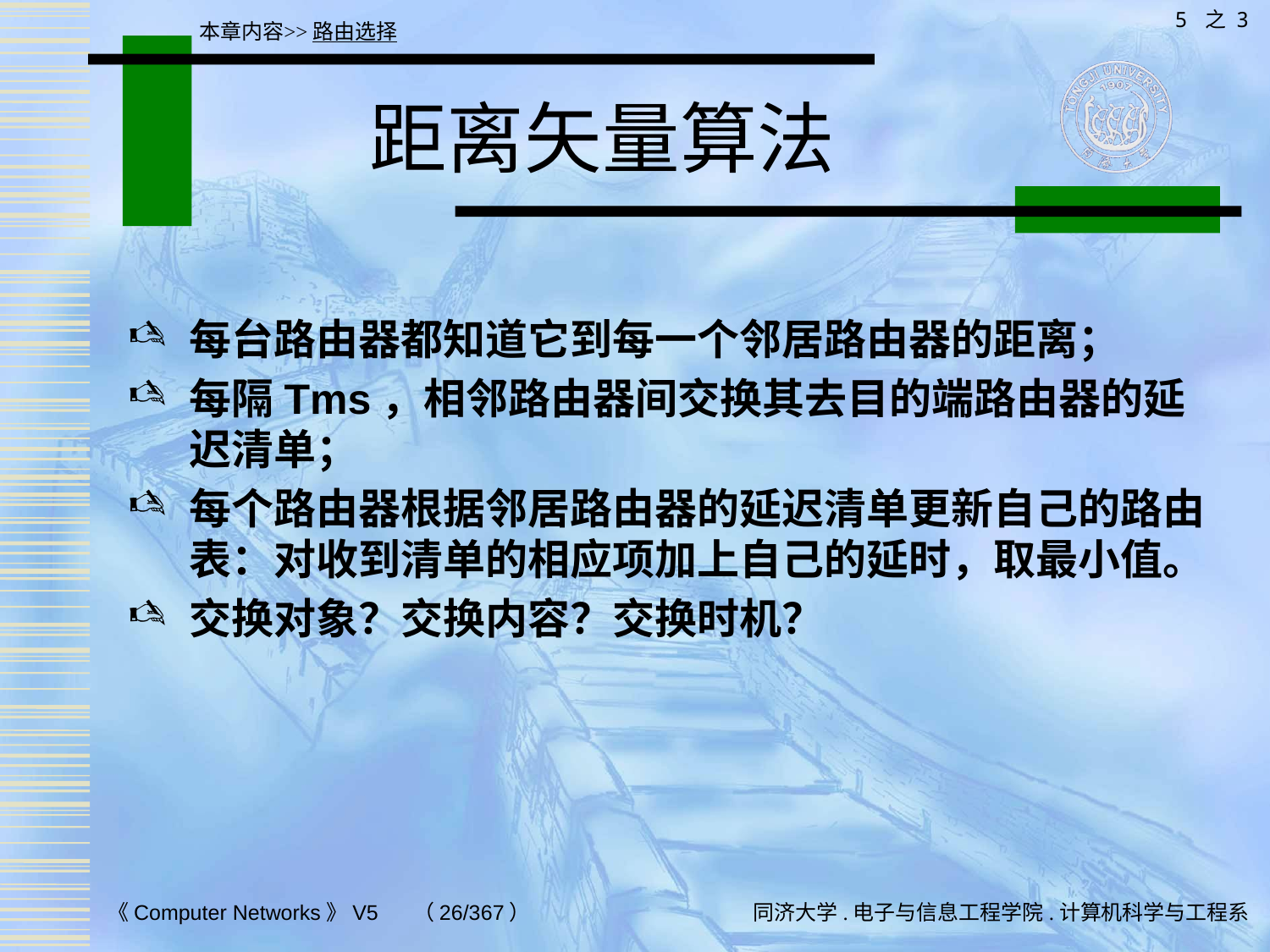

5 之 3
本章内容>>路由选择
# 距离矢量算法
每台路由器都知道它到每一个邻居路由器的距离；
每隔Tms，相邻路由器间交换其去目的端路由器的延迟清单；
每个路由器根据邻居路由器的延迟清单更新自己的路由表：对收到清单的相应项加上自己的延时，取最小值。
交换对象？交换内容？交换时机？